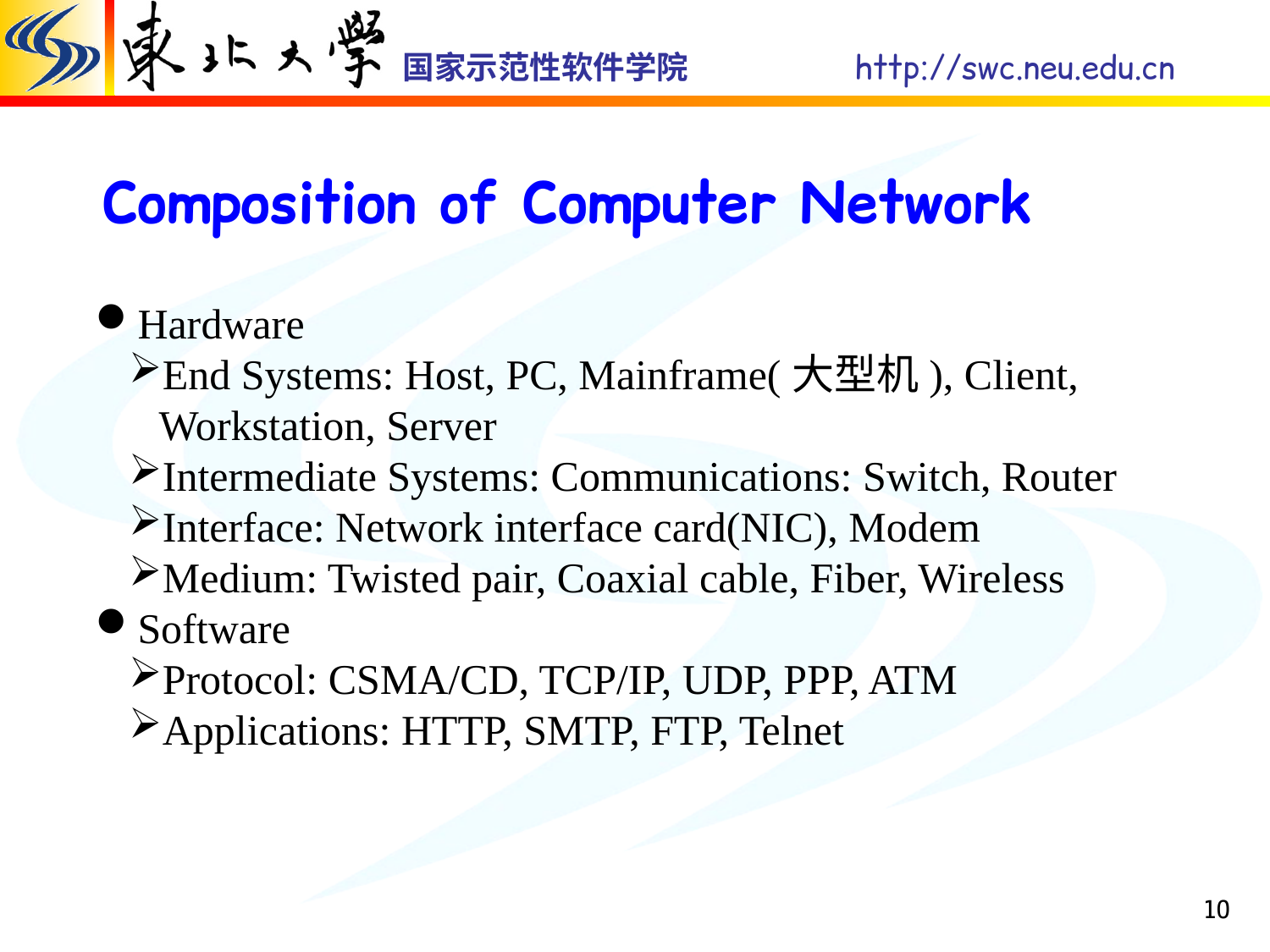

Composition of Computer Network
Hardware
End Systems: Host, PC, Mainframe(大型机), Client, Workstation, Server
Intermediate Systems: Communications: Switch, Router
Interface: Network interface card(NIC), Modem
Medium: Twisted pair, Coaxial cable, Fiber, Wireless
Software
Protocol: CSMA/CD, TCP/IP, UDP, PPP, ATM
Applications: HTTP, SMTP, FTP, Telnet
10